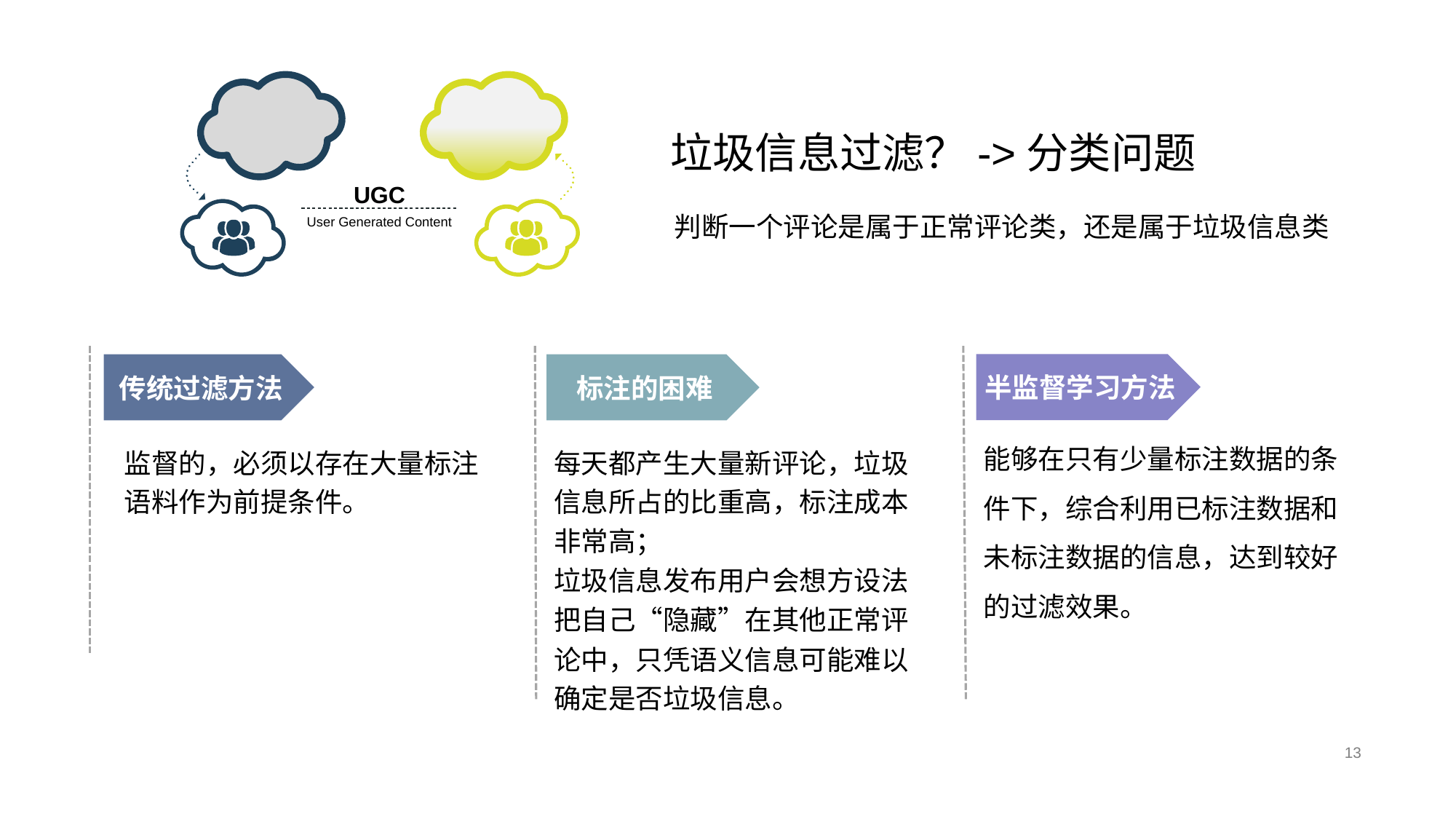

UGC
User Generated Content
垃圾信息过滤？->分类问题
判断一个评论是属于正常评论类，还是属于垃圾信息类
半监督学习方法
能够在只有少量标注数据的条件下，综合利用已标注数据和未标注数据的信息，达到较好的过滤效果。
传统过滤方法
监督的，必须以存在大量标注语料作为前提条件。
标注的困难
每天都产生大量新评论，垃圾信息所占的比重高，标注成本非常高；
垃圾信息发布用户会想方设法把自己“隐藏”在其他正常评论中，只凭语义信息可能难以确定是否垃圾信息。
13